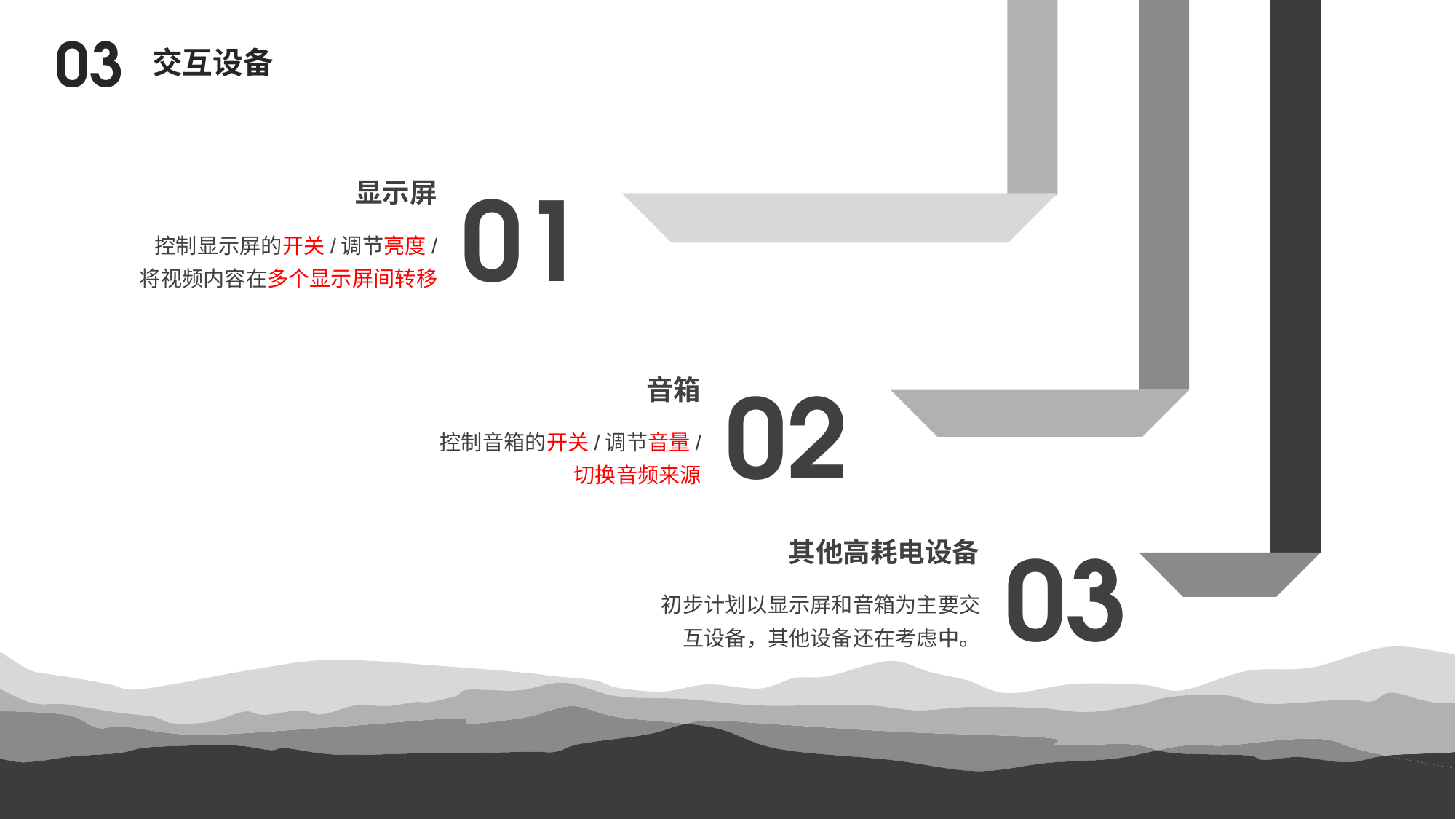

03

交互设备
01
显示屏
控制显示屏的开关/调节亮度/
将视频内容在多个显示屏间转移

02
音箱
控制音箱的开关/调节音量/
切换音频来源
03
其他高耗电设备
初步计划以显示屏和音箱为主要交互设备，其他设备还在考虑中。